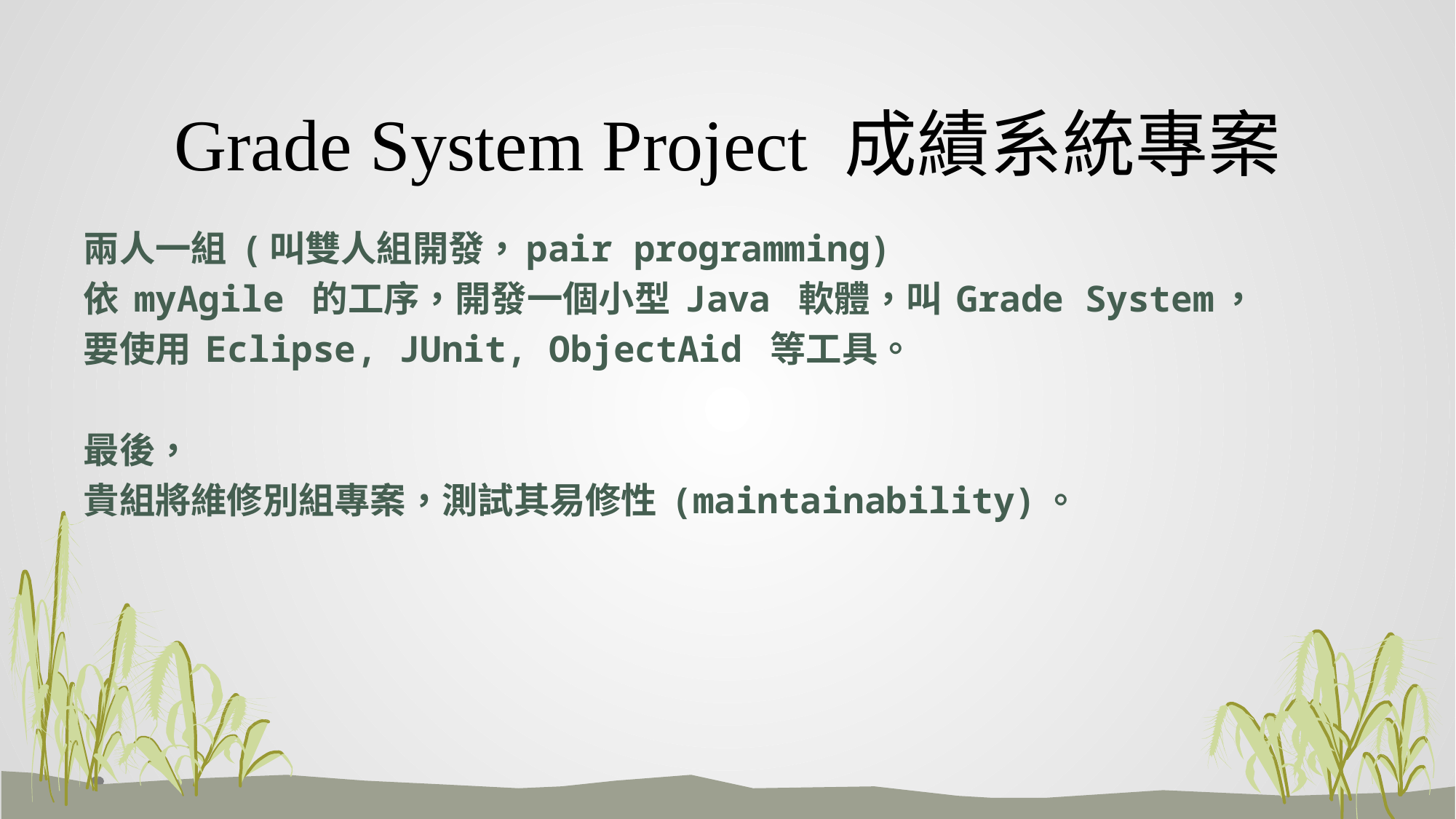

# Grade System Project 成績系統專案
兩人一組 (叫雙人組開發，pair programming)
依 myAgile 的工序，開發一個小型 Java 軟體，叫 Grade System，
要使用 Eclipse, JUnit, ObjectAid 等工具。

最後，
貴組將維修別組專案，測試其易修性 (maintainability)。